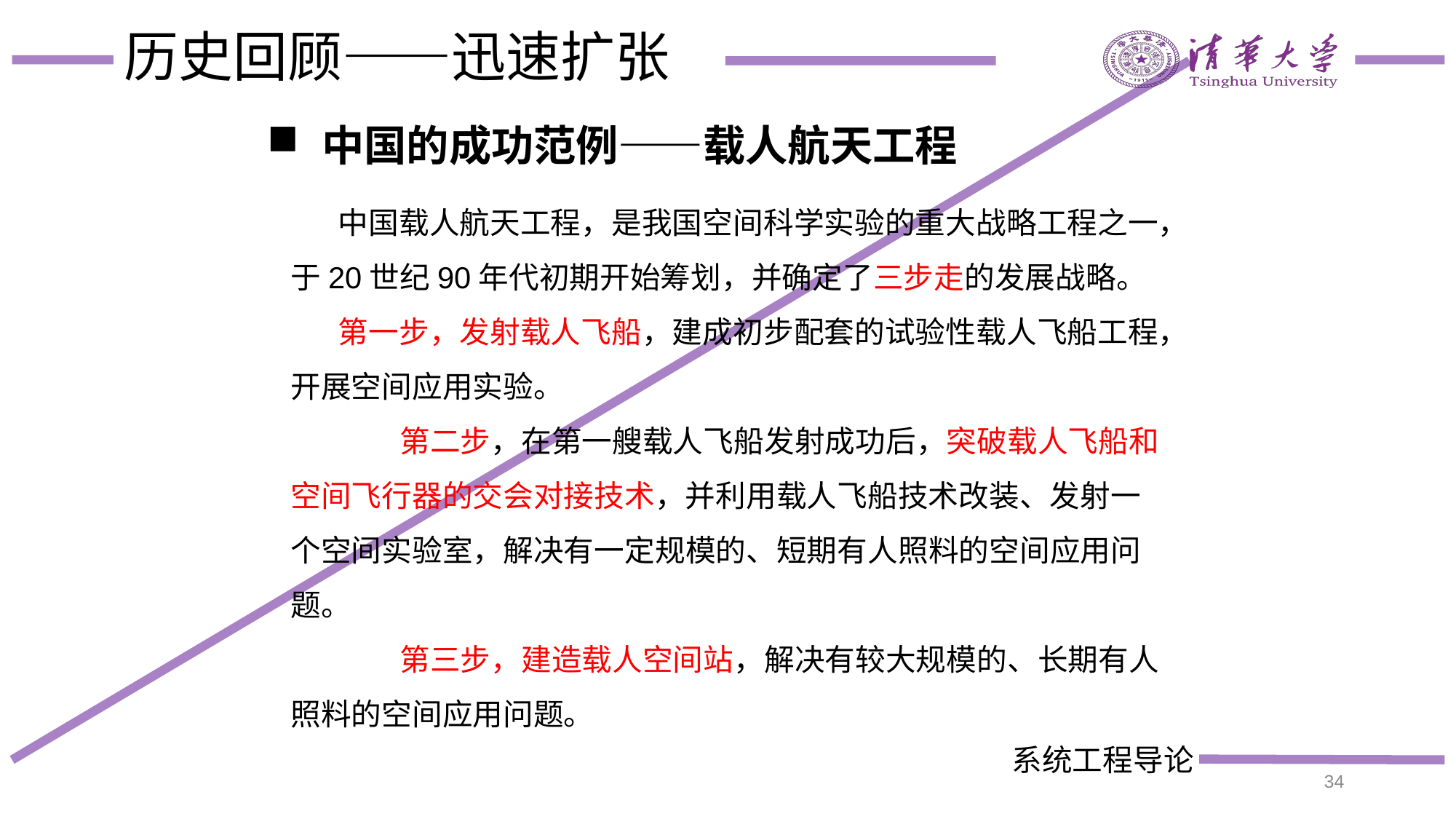

# 历史回顾——迅速扩张
中国的成功范例——载人航天工程
      中国载人航天工程，是我国空间科学实验的重大战略工程之一，于20世纪90年代初期开始筹划，并确定了三步走的发展战略。
      第一步，发射载人飞船，建成初步配套的试验性载人飞船工程，开展空间应用实验。
	第二步，在第一艘载人飞船发射成功后，突破载人飞船和空间飞行器的交会对接技术，并利用载人飞船技术改装、发射一个空间实验室，解决有一定规模的、短期有人照料的空间应用问题。
	第三步，建造载人空间站，解决有较大规模的、长期有人照料的空间应用问题。
34